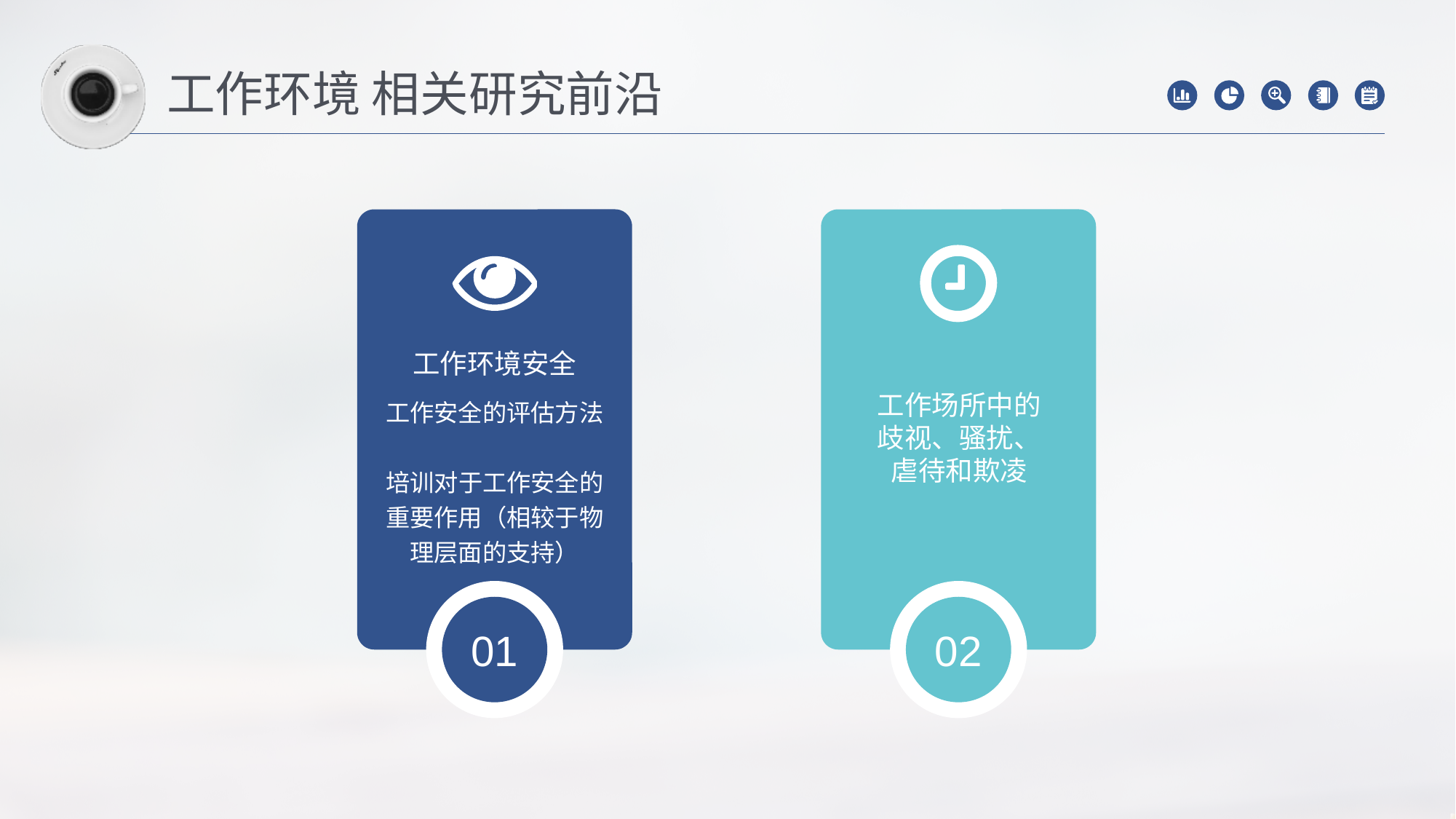

工作环境 相关研究前沿

工作环境安全

工作安全的评估方法

培训对于工作安全的重要作用（相较于物理层面的支持）
工作场所中的歧视、骚扰、虐待和欺凌

02

01